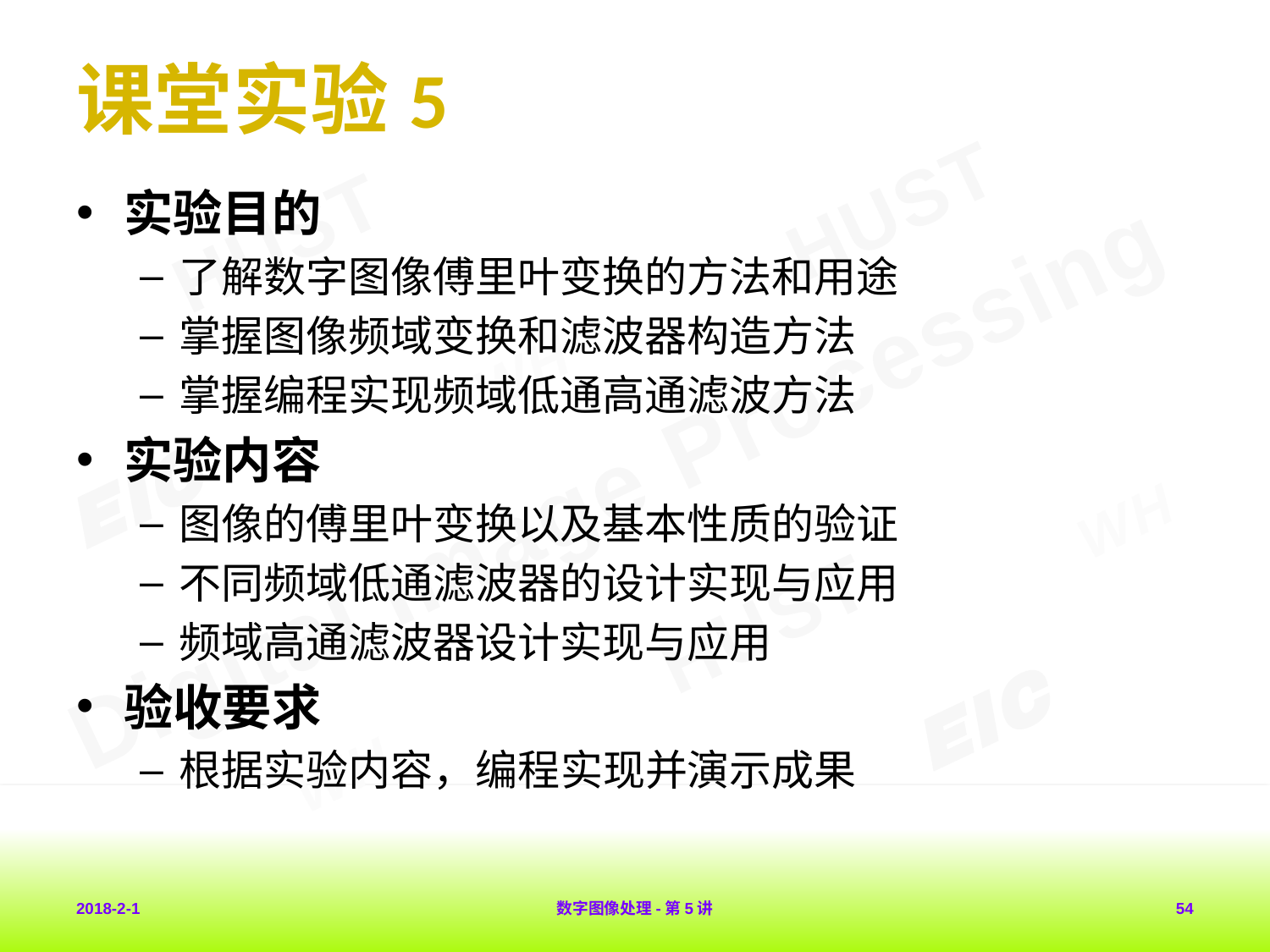

# 课堂实验5
实验目的
了解数字图像傅里叶变换的方法和用途
掌握图像频域变换和滤波器构造方法
掌握编程实现频域低通高通滤波方法
实验内容
图像的傅里叶变换以及基本性质的验证
不同频域低通滤波器的设计实现与应用
频域高通滤波器设计实现与应用
验收要求
根据实验内容，编程实现并演示成果

2018-2-1
数字图像处理-第5讲
54